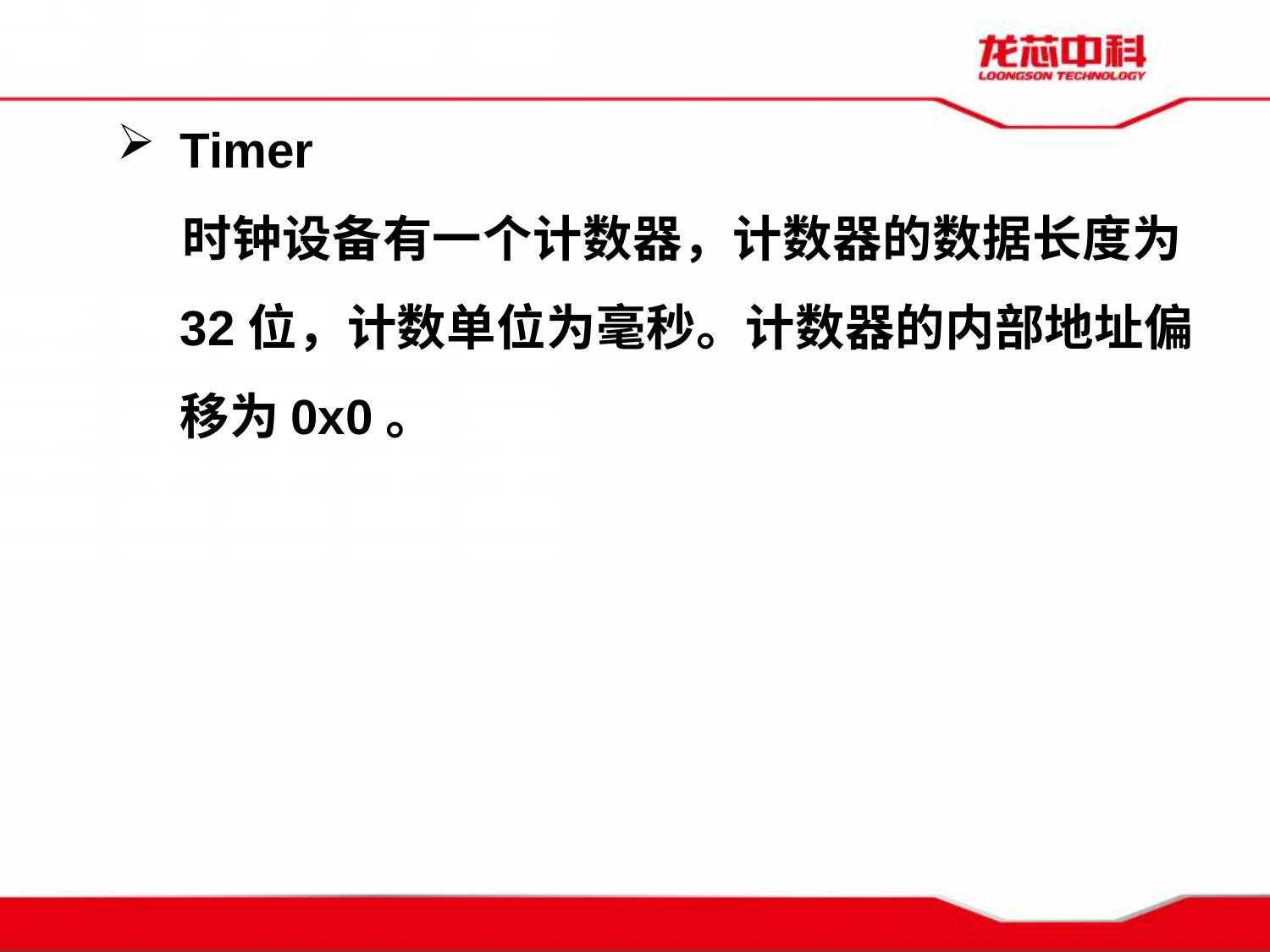

Timer
时钟设备有一个计数器，计数器的数据长度为32位，计数单位为毫秒。计数器的内部地址偏移为0x0。